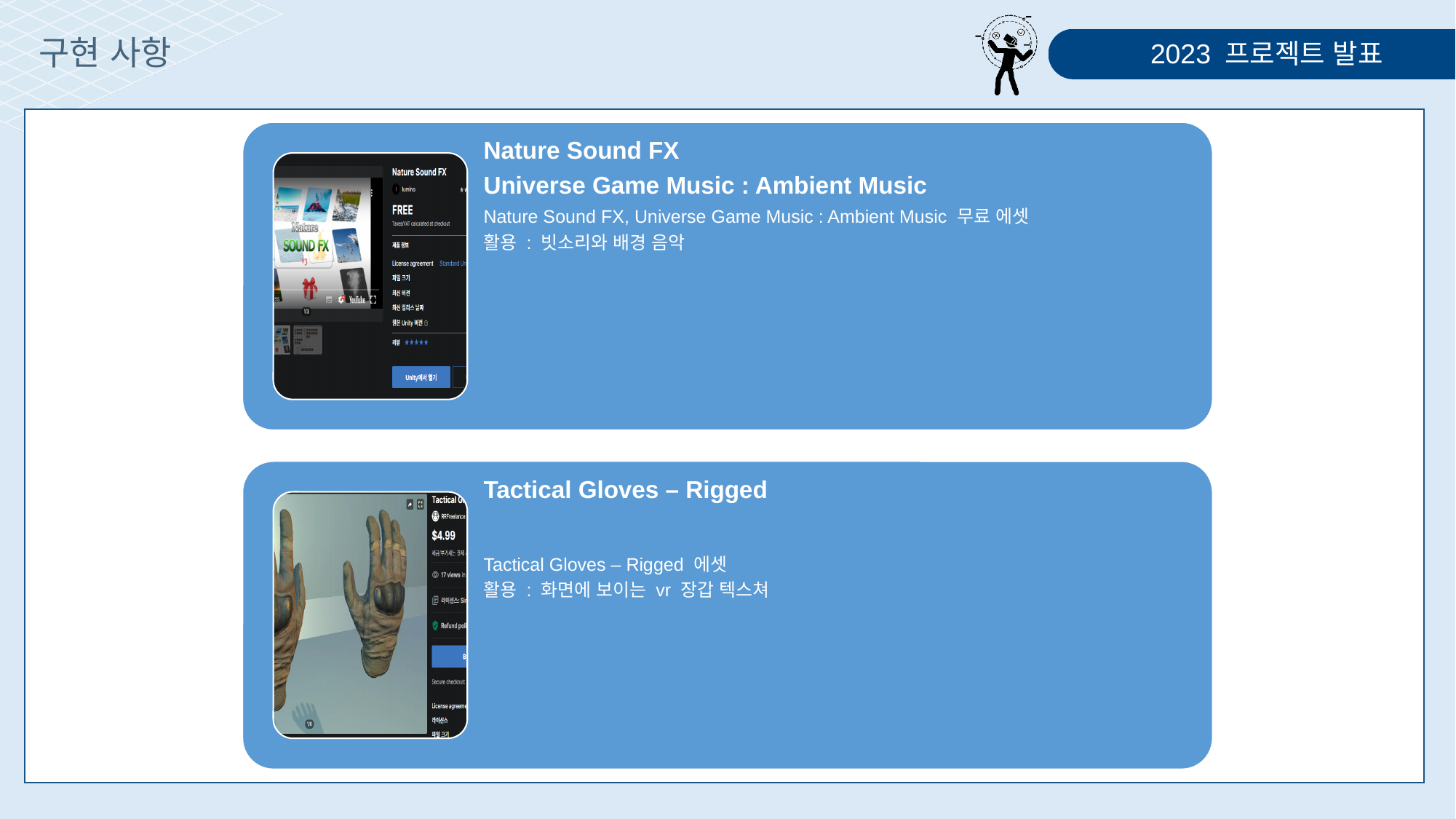

# 구현 사항
Nature Sound FX
Universe Game Music : Ambient Music
Nature Sound FX, Universe Game Music : Ambient Music 무료 에셋
활용 : 빗소리와 배경 음악

Tactical Gloves – Rigged

Tactical Gloves – Rigged 에셋
활용 : 화면에 보이는 vr 장갑 텍스쳐